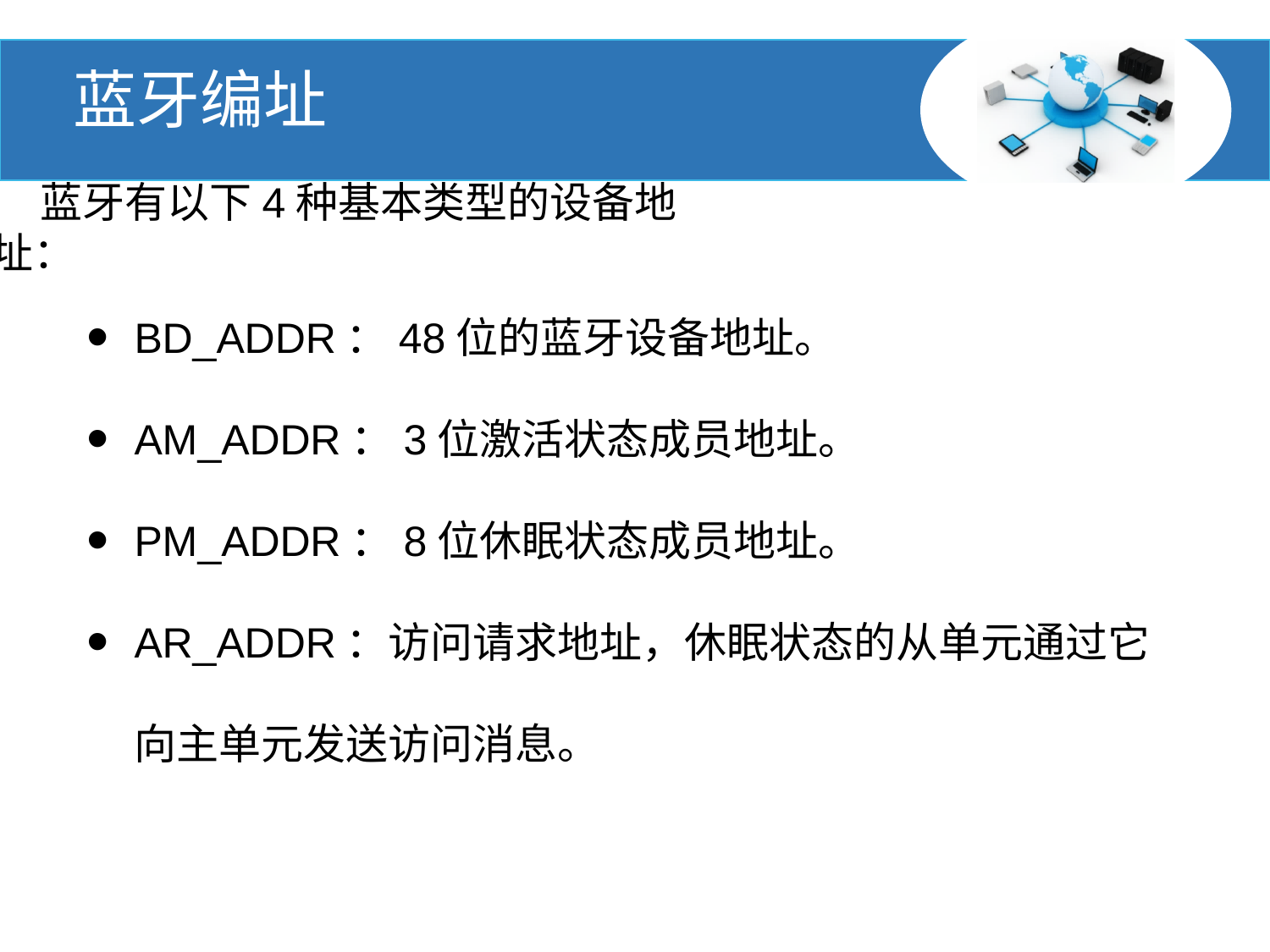

蓝牙编址
蓝牙有以下4种基本类型的设备地址：
BD_ADDR：48位的蓝牙设备地址。
AM_ADDR：3位激活状态成员地址。
PM_ADDR：8位休眠状态成员地址。
AR_ADDR：访问请求地址，休眠状态的从单元通过它向主单元发送访问消息。